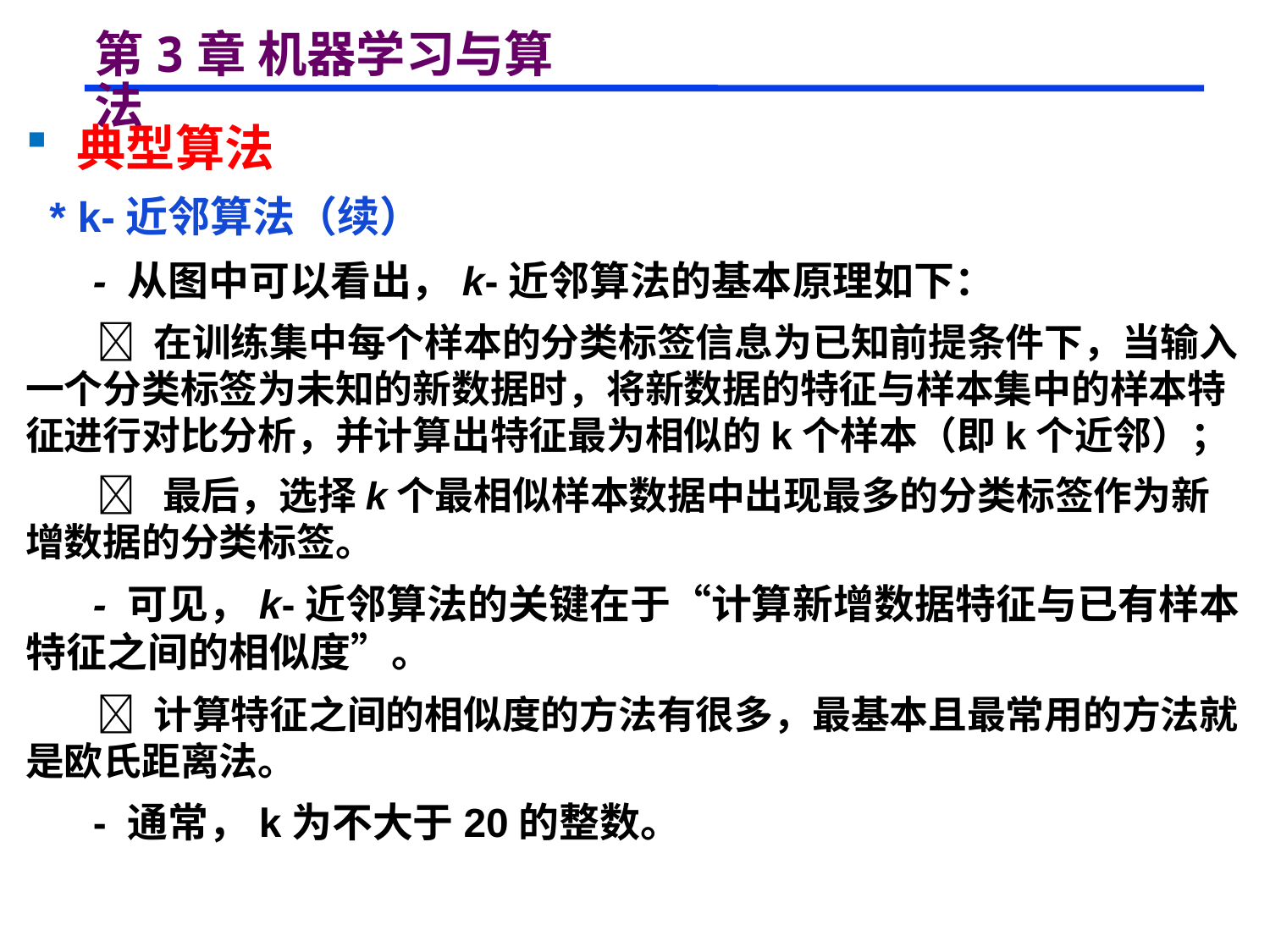

# 第3章 机器学习与算法
 典型算法
  * k-近邻算法（续）
      - 从图中可以看出，k-近邻算法的基本原理如下：
        • 在训练集中每个样本的分类标签信息为已知前提条件下，当输入一个分类标签为未知的新数据时，将新数据的特征与样本集中的样本特征进行对比分析，并计算出特征最为相似的k个样本（即k个近邻）；
        •  最后，选择k个最相似样本数据中出现最多的分类标签作为新增数据的分类标签。
      - 可见，k-近邻算法的关键在于“计算新增数据特征与已有样本特征之间的相似度”。
        • 计算特征之间的相似度的方法有很多，最基本且最常用的方法就是欧氏距离法。
      - 通常，k为不大于20的整数。